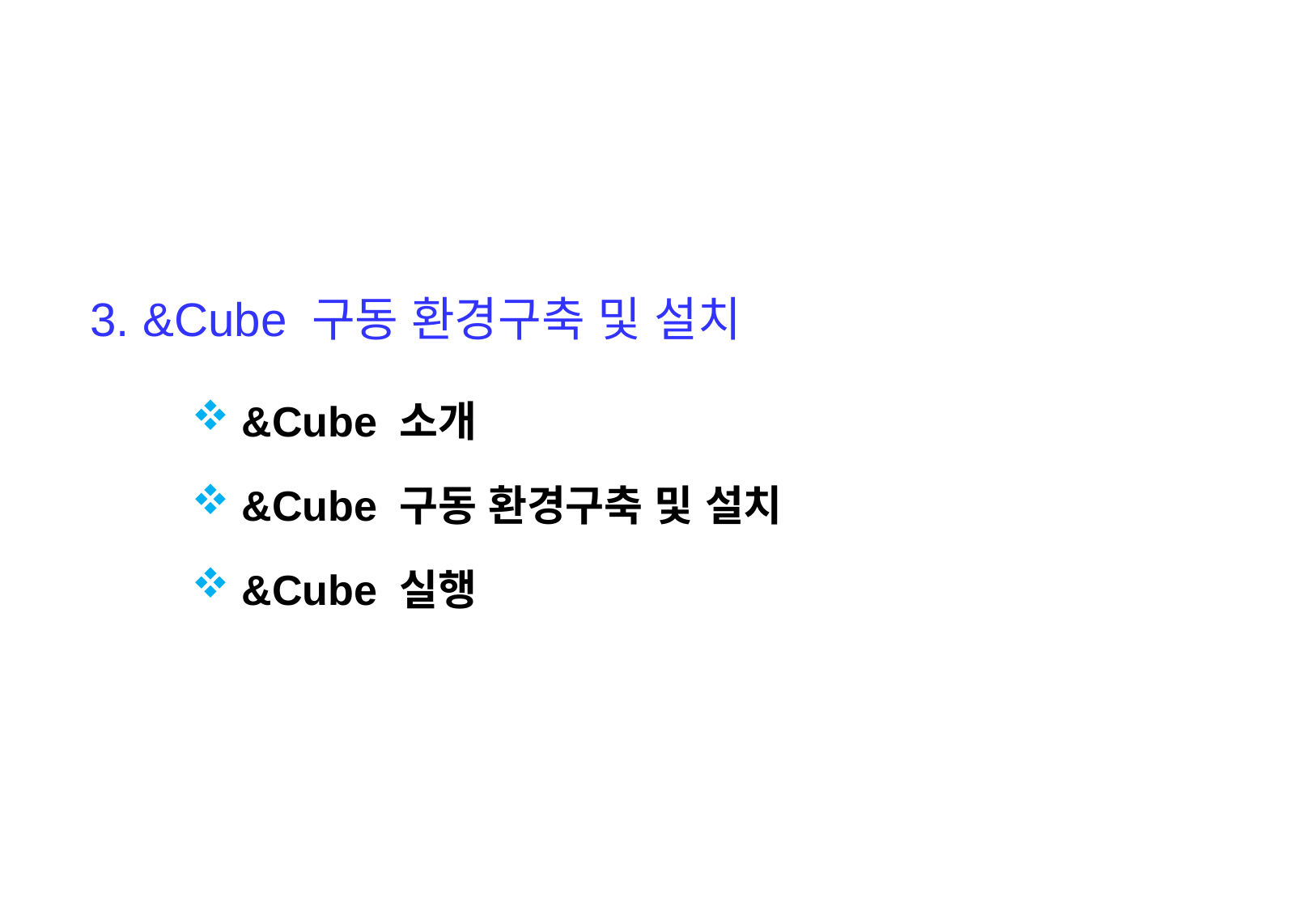

3. &Cube 구동 환경구축 및 설치
 &Cube 소개
 &Cube 구동 환경구축 및 설치
 &Cube 실행